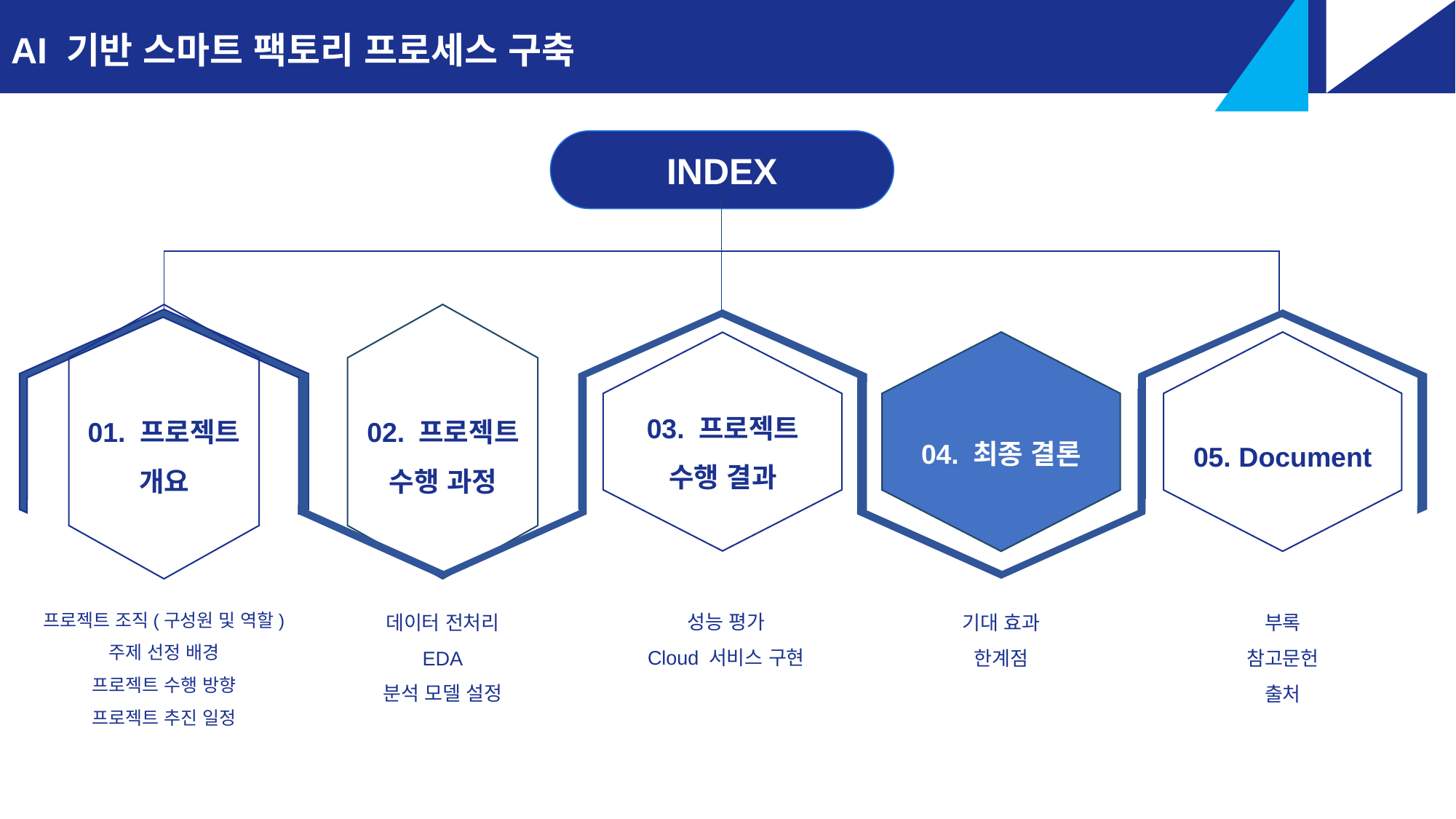

AI 기반 스마트 팩토리 프로세스 구축

INDEX

01. 프로젝트
개요

02. 프로젝트
수행 과정

04. 최종 결론
03. 프로젝트
수행 결과
프로젝트 조직(구성원 및 역할)
주제 선정 배경
프로젝트 수행 방향
프로젝트 추진 일정
05. Document
성능 평가
Cloud 서비스 구현
데이터 전처리
EDA
분석 모델 설정
기대 효과
한계점
부록
참고문헌
출처